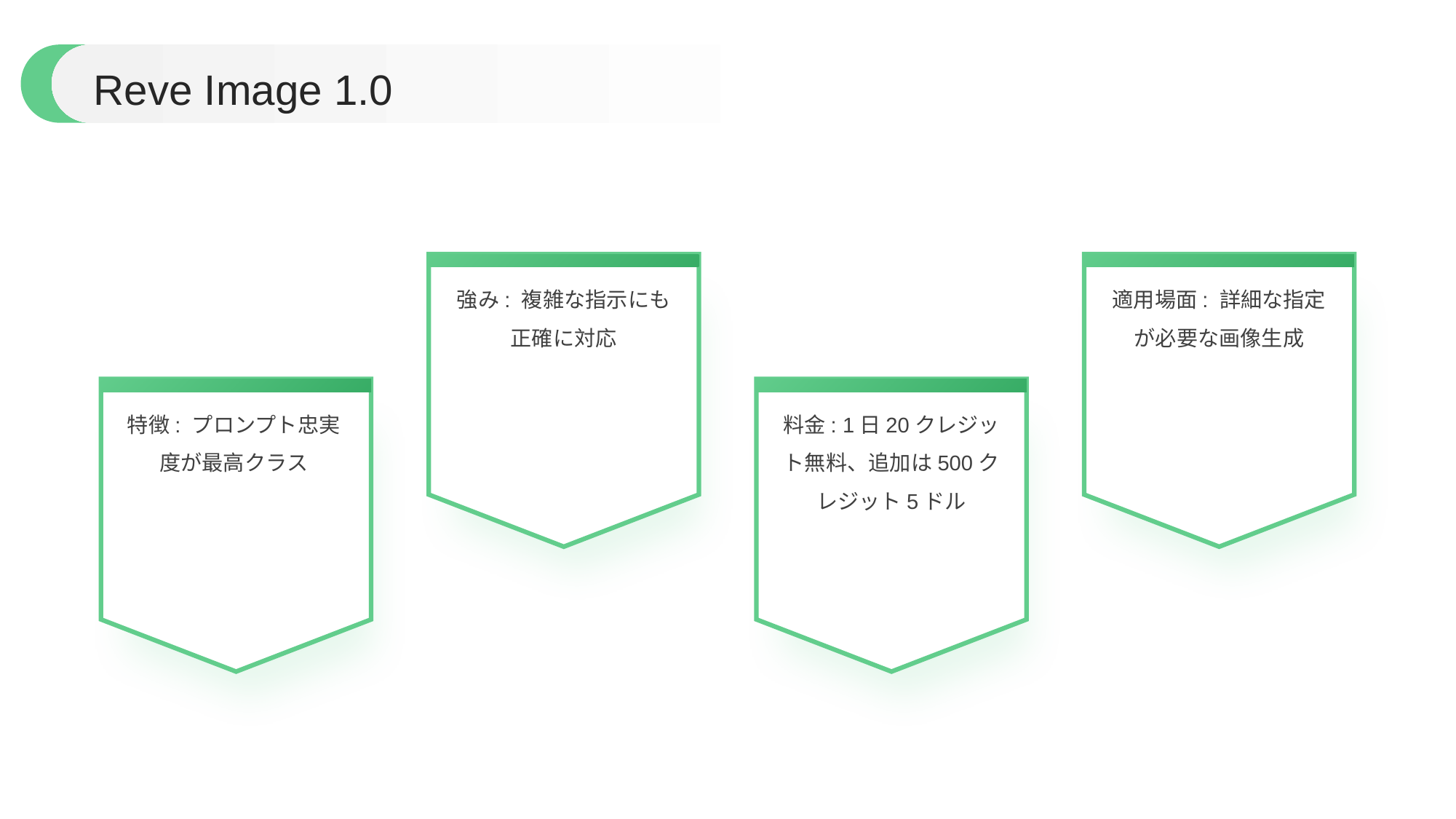

Reve Image 1.0

強み: 複雑な指示にも正確に対応
適用場面: 詳細な指定が必要な画像生成

特徴: プロンプト忠実度が最高クラス
料金: 1日20クレジット無料、追加は500クレジット5ドル